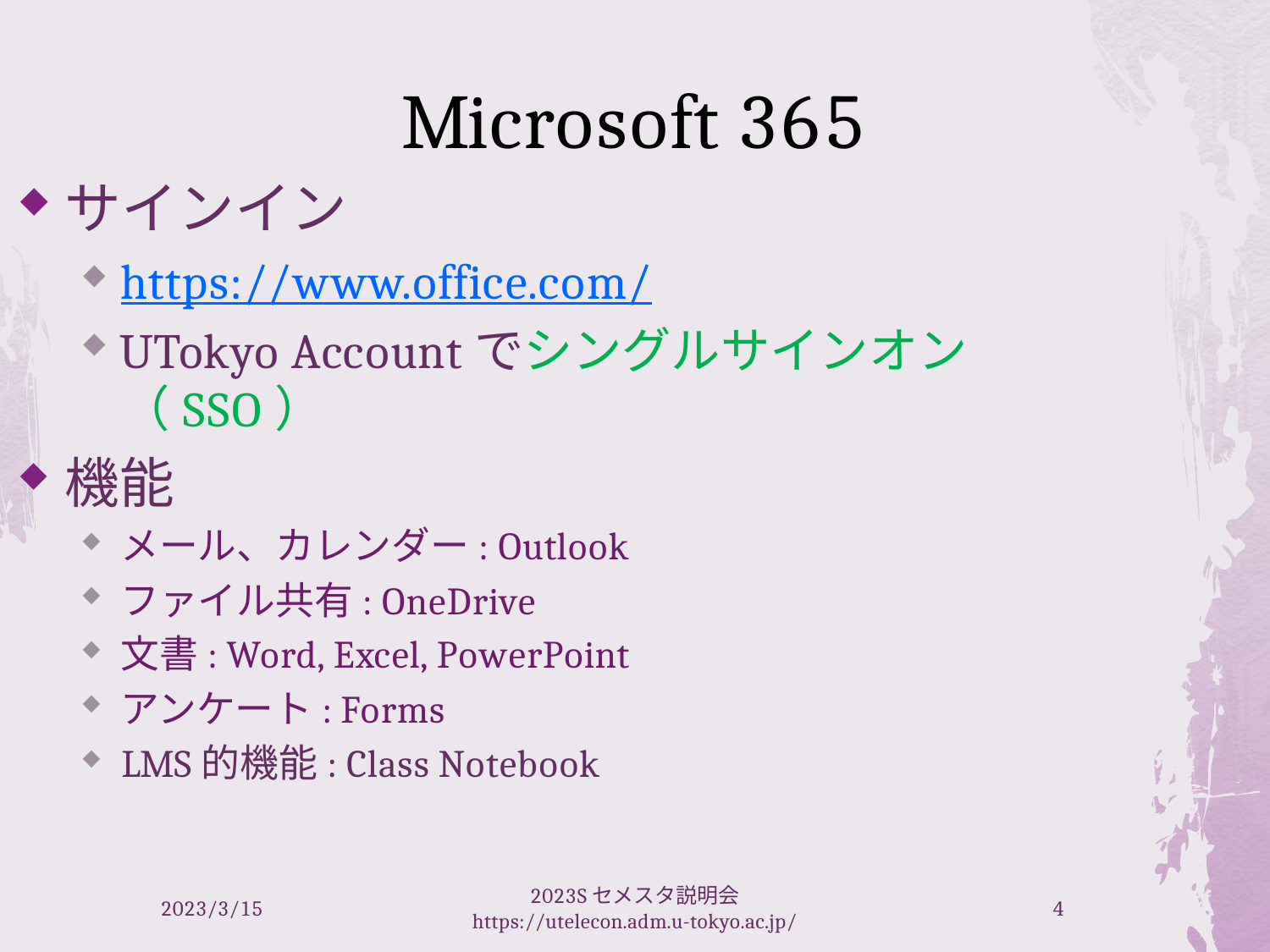

# Microsoft 365
サインイン
https://www.office.com/
UTokyo Accountでシングルサインオン（SSO）
機能
メール、カレンダー: Outlook
ファイル共有: OneDrive
文書: Word, Excel, PowerPoint
アンケート: Forms
LMS的機能: Class Notebook
2023/3/15
2023Sセメスタ説明会 https://utelecon.adm.u-tokyo.ac.jp/
4